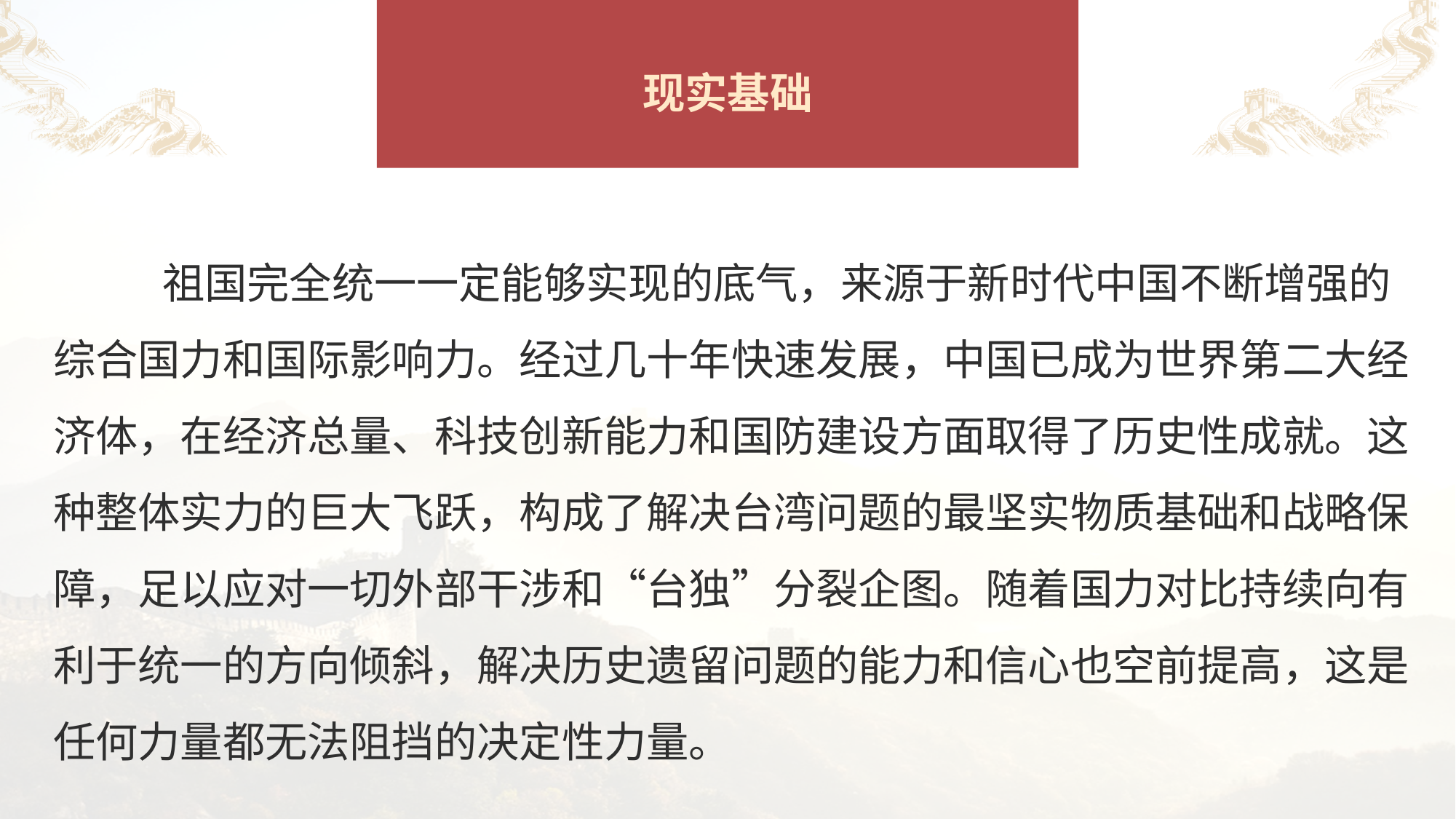

# 现实基础
	祖国完全统一一定能够实现的底气，来源于新时代中国不断增强的综合国力和国际影响力。经过几十年快速发展，中国已成为世界第二大经济体，在经济总量、科技创新能力和国防建设方面取得了历史性成就。这种整体实力的巨大飞跃，构成了解决台湾问题的最坚实物质基础和战略保障，足以应对一切外部干涉和“台独”分裂企图。随着国力对比持续向有利于统一的方向倾斜，解决历史遗留问题的能力和信心也空前提高，这是任何力量都无法阻挡的决定性力量。